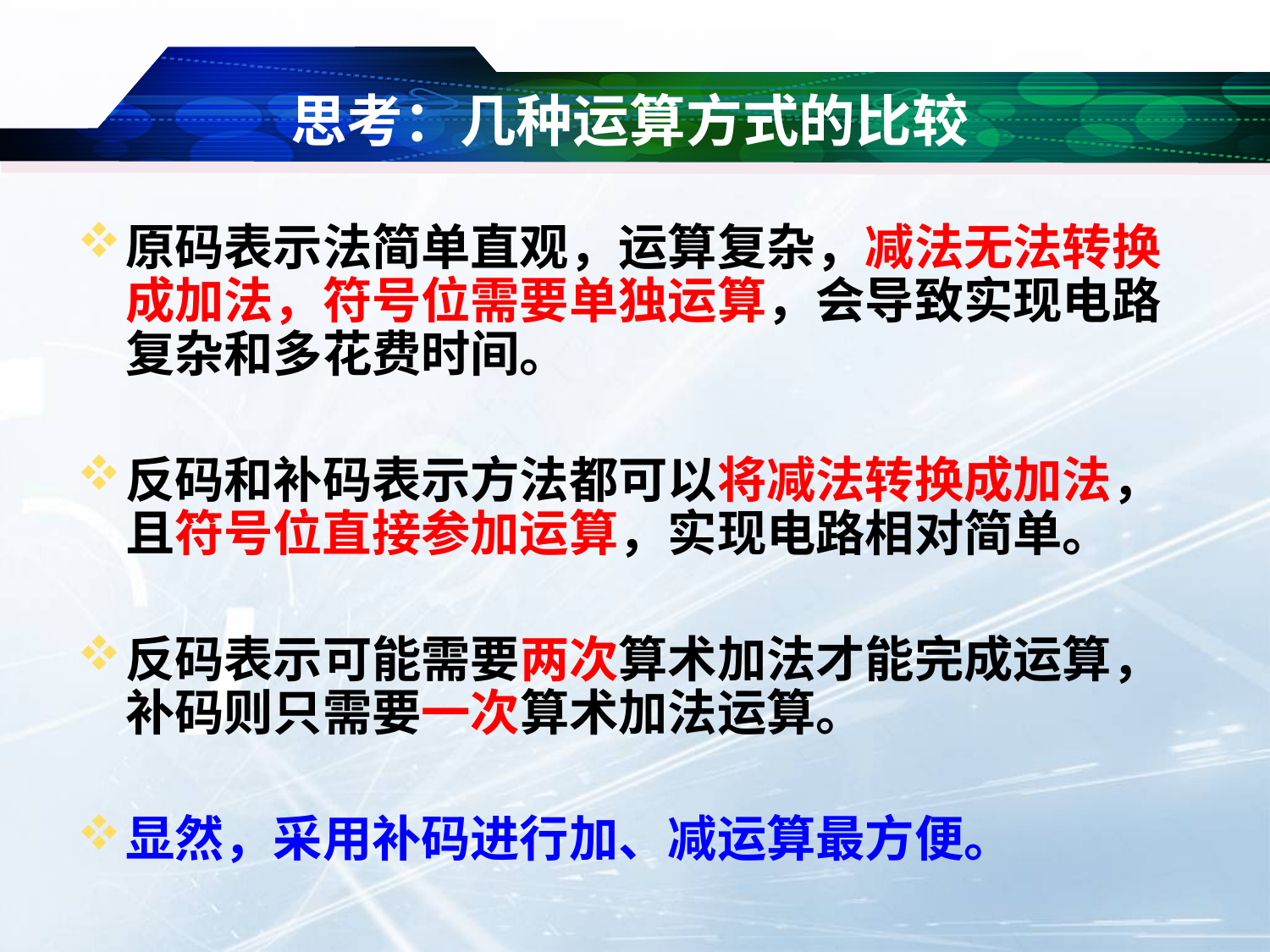

# 思考：几种运算方式的比较
原码表示法简单直观，运算复杂，减法无法转换成加法，符号位需要单独运算，会导致实现电路复杂和多花费时间。

反码和补码表示方法都可以将减法转换成加法，且符号位直接参加运算，实现电路相对简单。

反码表示可能需要两次算术加法才能完成运算，补码则只需要一次算术加法运算。

显然，采用补码进行加、减运算最方便。